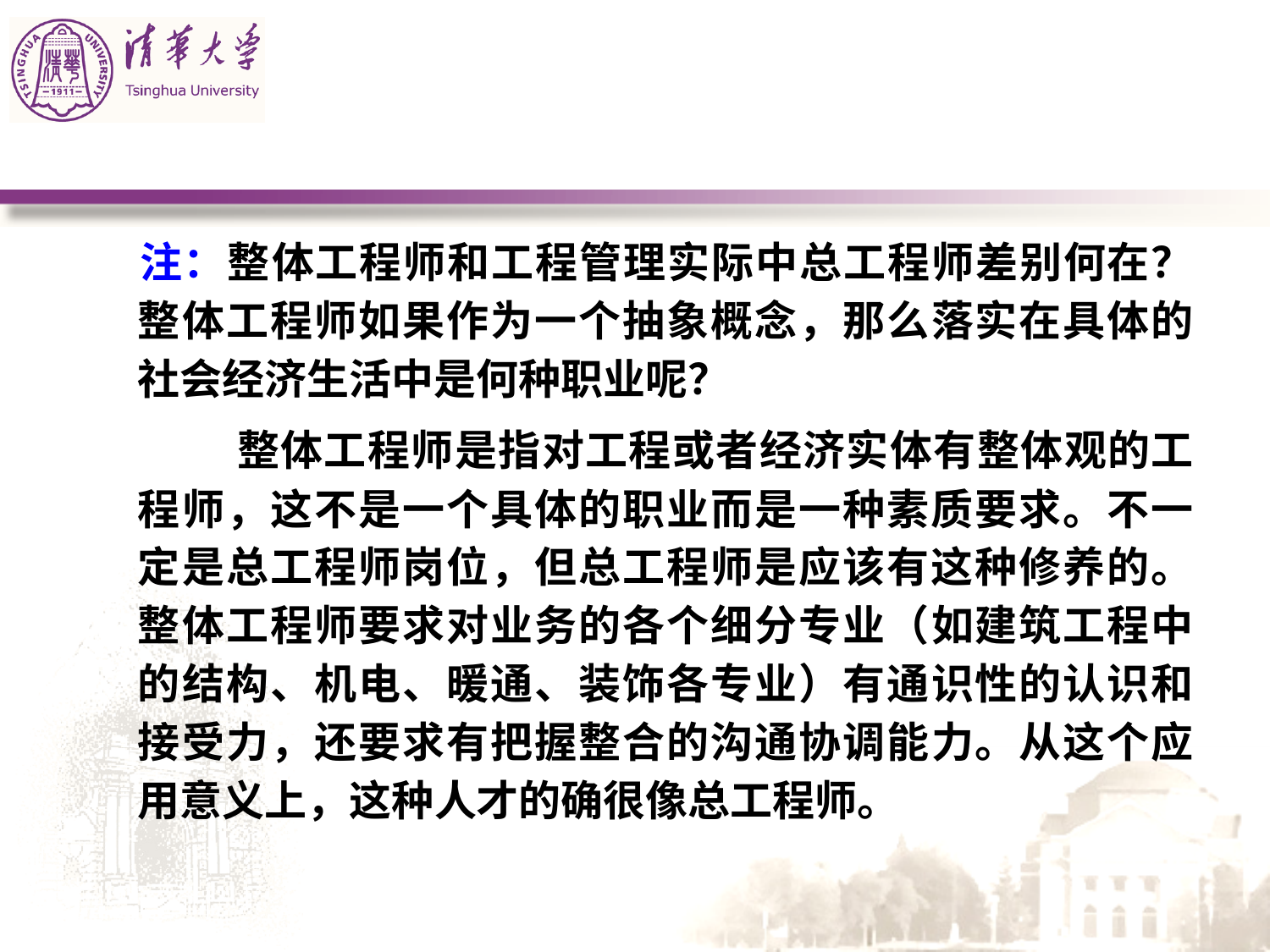

注：整体工程师和工程管理实际中总工程师差别何在？整体工程师如果作为一个抽象概念，那么落实在具体的社会经济生活中是何种职业呢？
        整体工程师是指对工程或者经济实体有整体观的工程师，这不是一个具体的职业而是一种素质要求。不一定是总工程师岗位，但总工程师是应该有这种修养的。整体工程师要求对业务的各个细分专业（如建筑工程中的结构、机电、暖通、装饰各专业）有通识性的认识和接受力，还要求有把握整合的沟通协调能力。从这个应用意义上，这种人才的确很像总工程师。